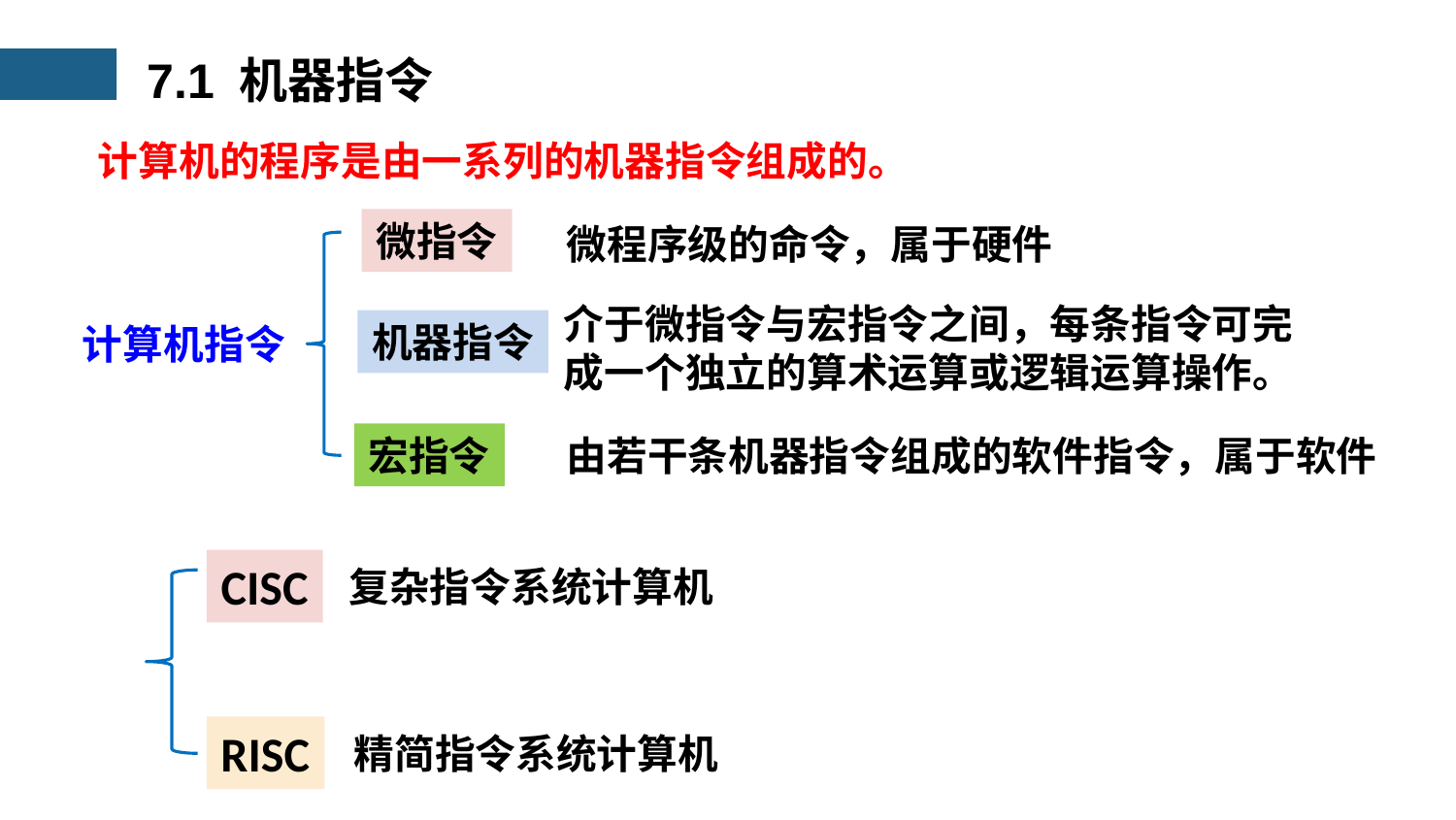

7.1 机器指令
计算机的程序是由一系列的机器指令组成的。
微指令
微程序级的命令，属于硬件

介于微指令与宏指令之间，每条指令可完成一个独立的算术运算或逻辑运算操作。
机器指令
计算机指令
宏指令
由若干条机器指令组成的软件指令，属于软件
CISC
复杂指令系统计算机

RISC
精简指令系统计算机